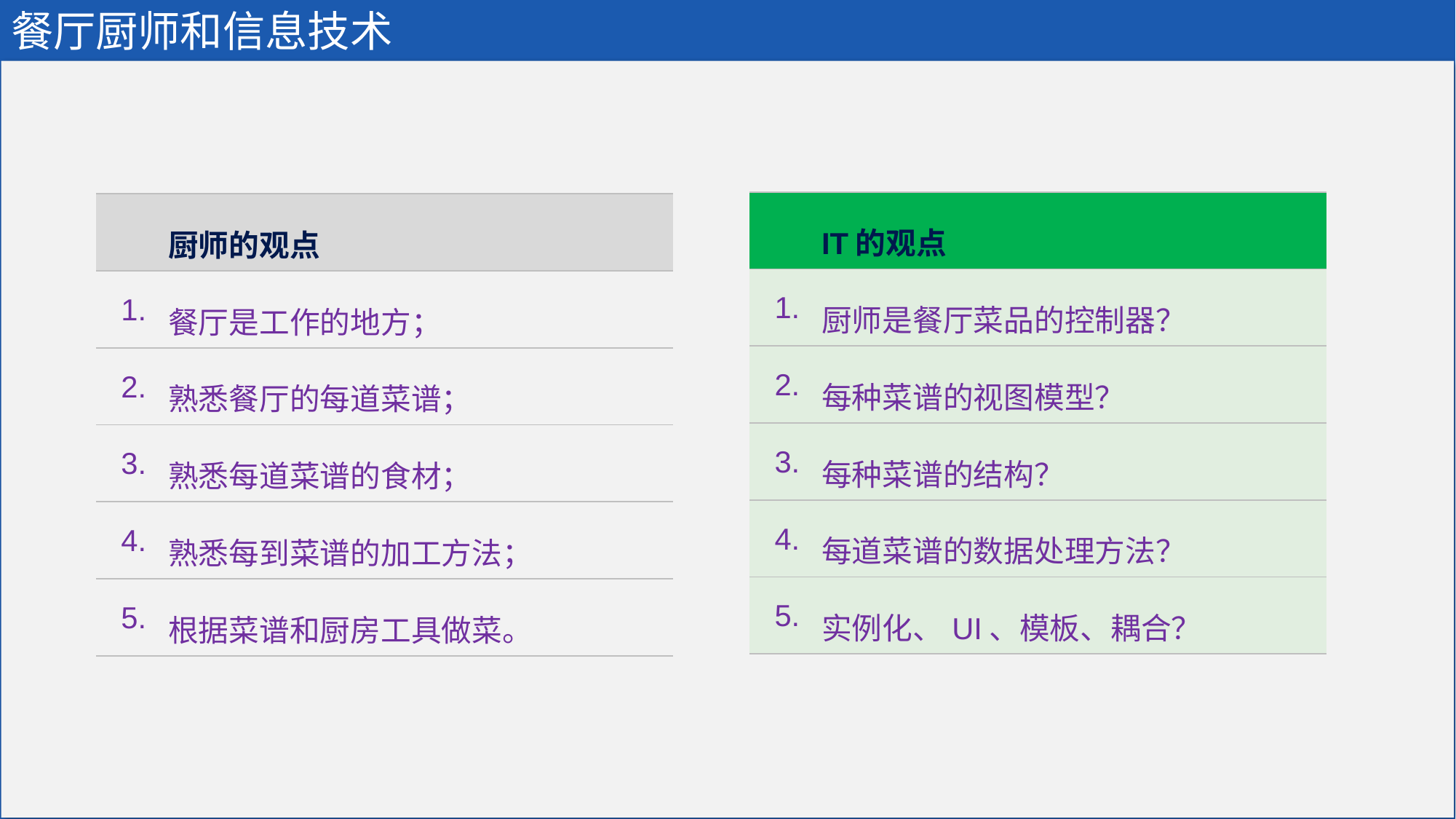

# 餐厅厨师和信息技术
|  | IT的观点 |
| --- | --- |
| 1. | 厨师是餐厅菜品的控制器？ |
| 2. | 每种菜谱的视图模型？ |
| 3. | 每种菜谱的结构？ |
| 4. | 每道菜谱的数据处理方法？ |
| 5. | 实例化、UI、模板、耦合？ |
|  | 厨师的观点 |
| --- | --- |
| 1. | 餐厅是工作的地方； |
| 2. | 熟悉餐厅的每道菜谱； |
| 3. | 熟悉每道菜谱的食材； |
| 4. | 熟悉每到菜谱的加工方法； |
| 5. | 根据菜谱和厨房工具做菜。 |